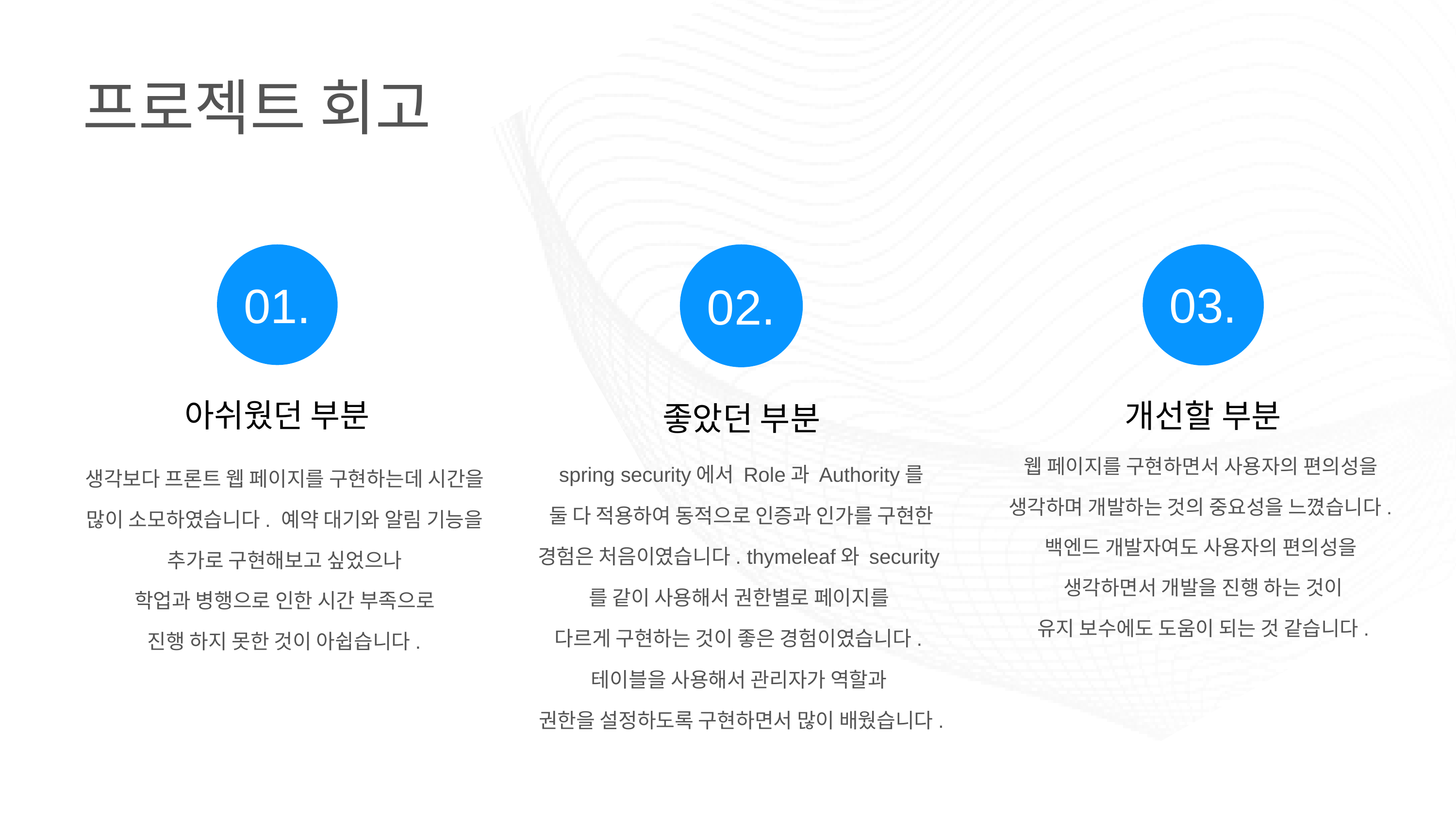

프로젝트 회고

03.
01.
02.
아쉬웠던 부분
개선할 부분
좋았던 부분
웹 페이지를 구현하면서 사용자의 편의성을
생각하며 개발하는 것의 중요성을 느꼈습니다.
백엔드 개발자여도 사용자의 편의성을
생각하면서 개발을 진행 하는 것이
유지 보수에도 도움이 되는 것 같습니다.
spring security에서 Role과 Authority를
둘 다 적용하여 동적으로 인증과 인가를 구현한 경험은 처음이였습니다. thymeleaf와 security를 같이 사용해서 권한별로 페이지를
다르게 구현하는 것이 좋은 경험이였습니다.
테이블을 사용해서 관리자가 역할과
권한을 설정하도록 구현하면서 많이 배웠습니다.
생각보다 프론트 웹 페이지를 구현하는데 시간을
많이 소모하였습니다. 예약 대기와 알림 기능을
추가로 구현해보고 싶었으나
학업과 병행으로 인한 시간 부족으로
진행 하지 못한 것이 아쉽습니다.